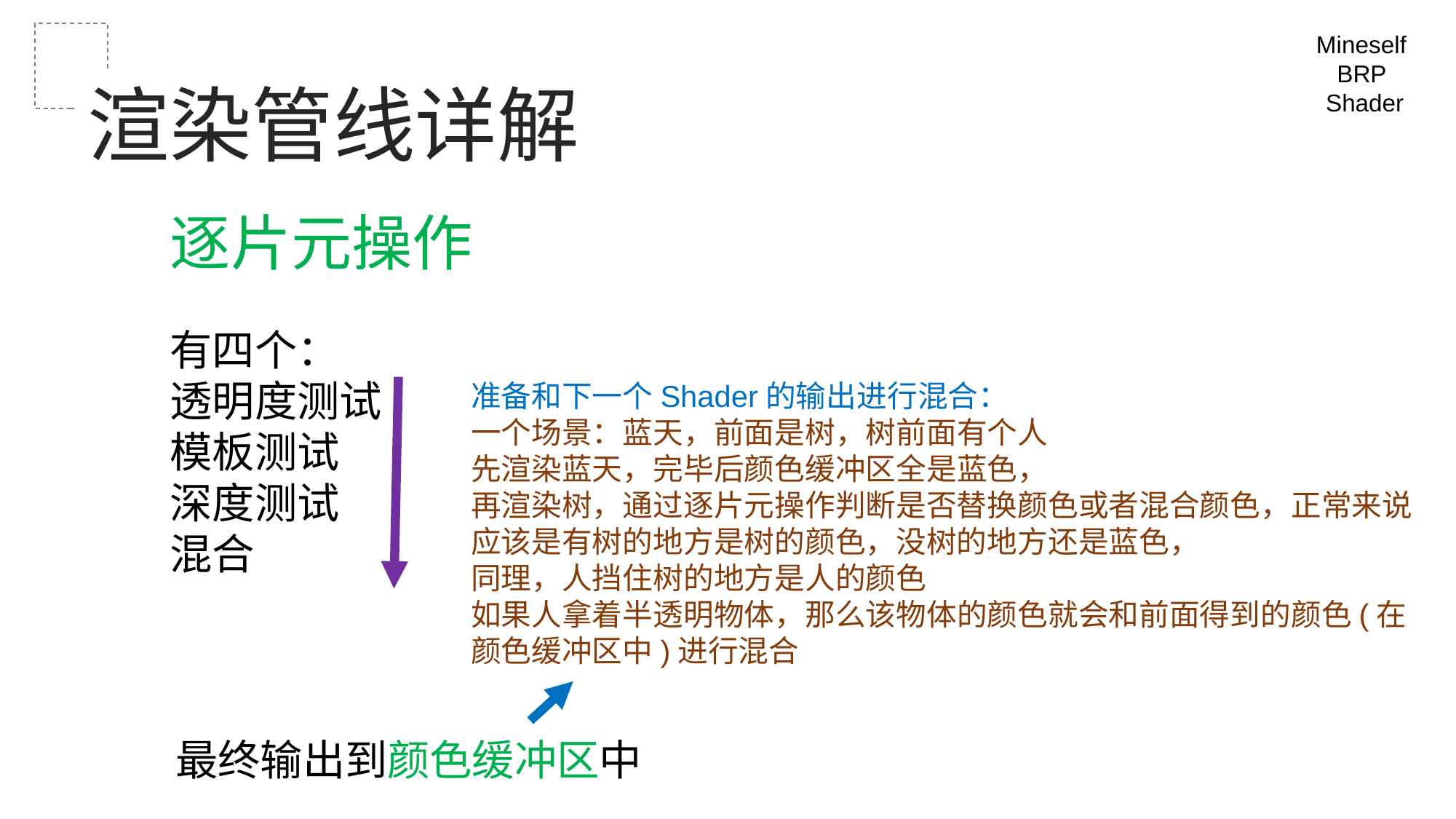

Mineself
BRP
Shader

渲染管线详解
逐片元操作
有四个：
透明度测试
模板测试
深度测试
混合
准备和下一个Shader的输出进行混合：
一个场景：蓝天，前面是树，树前面有个人
先渲染蓝天，完毕后颜色缓冲区全是蓝色，
再渲染树，通过逐片元操作判断是否替换颜色或者混合颜色，正常来说应该是有树的地方是树的颜色，没树的地方还是蓝色，
同理，人挡住树的地方是人的颜色
如果人拿着半透明物体，那么该物体的颜色就会和前面得到的颜色(在颜色缓冲区中)进行混合
最终输出到颜色缓冲区中